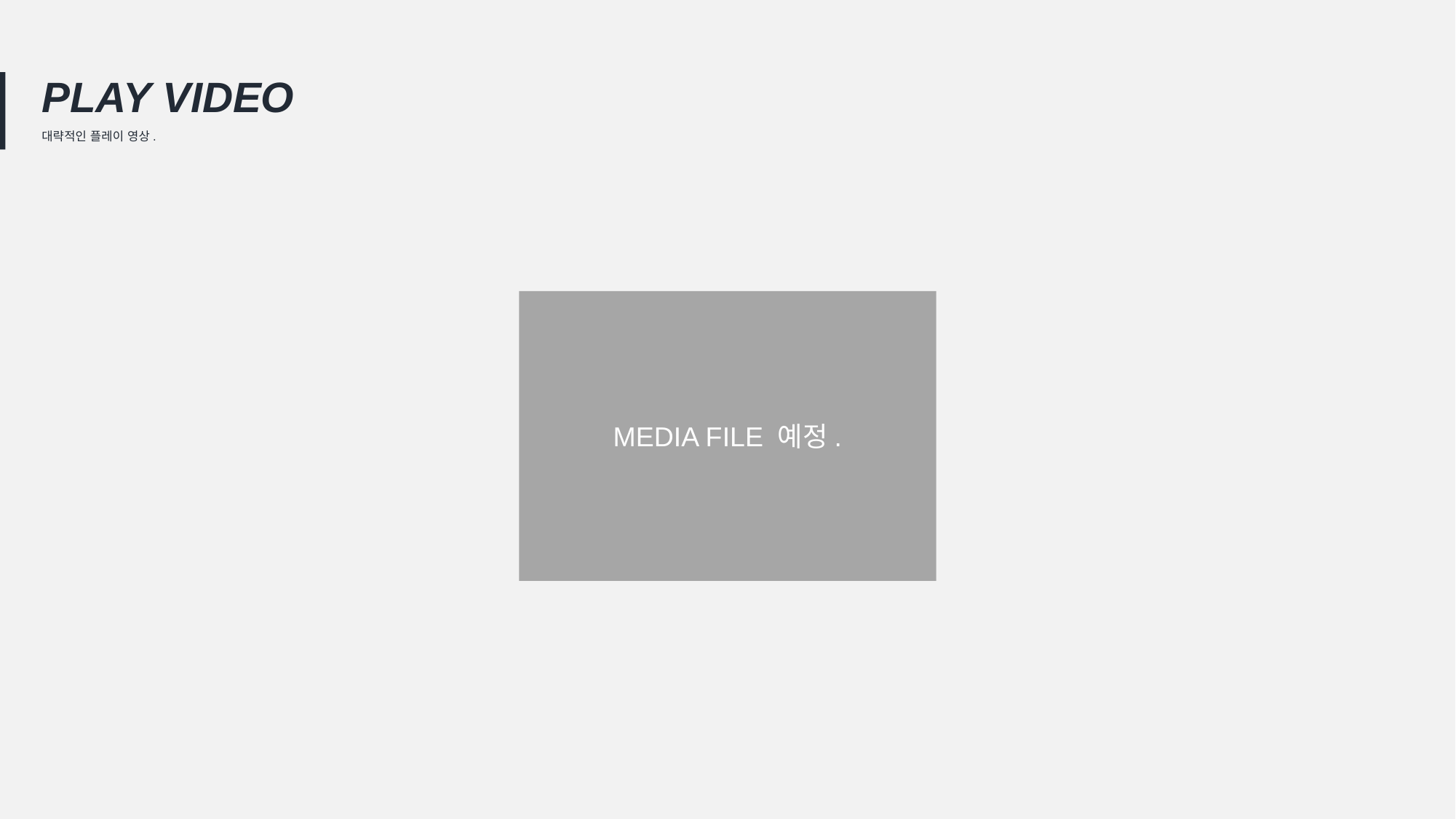

PLAY VIDEO
대략적인 플레이 영상.

MEDIA FILE 예정.